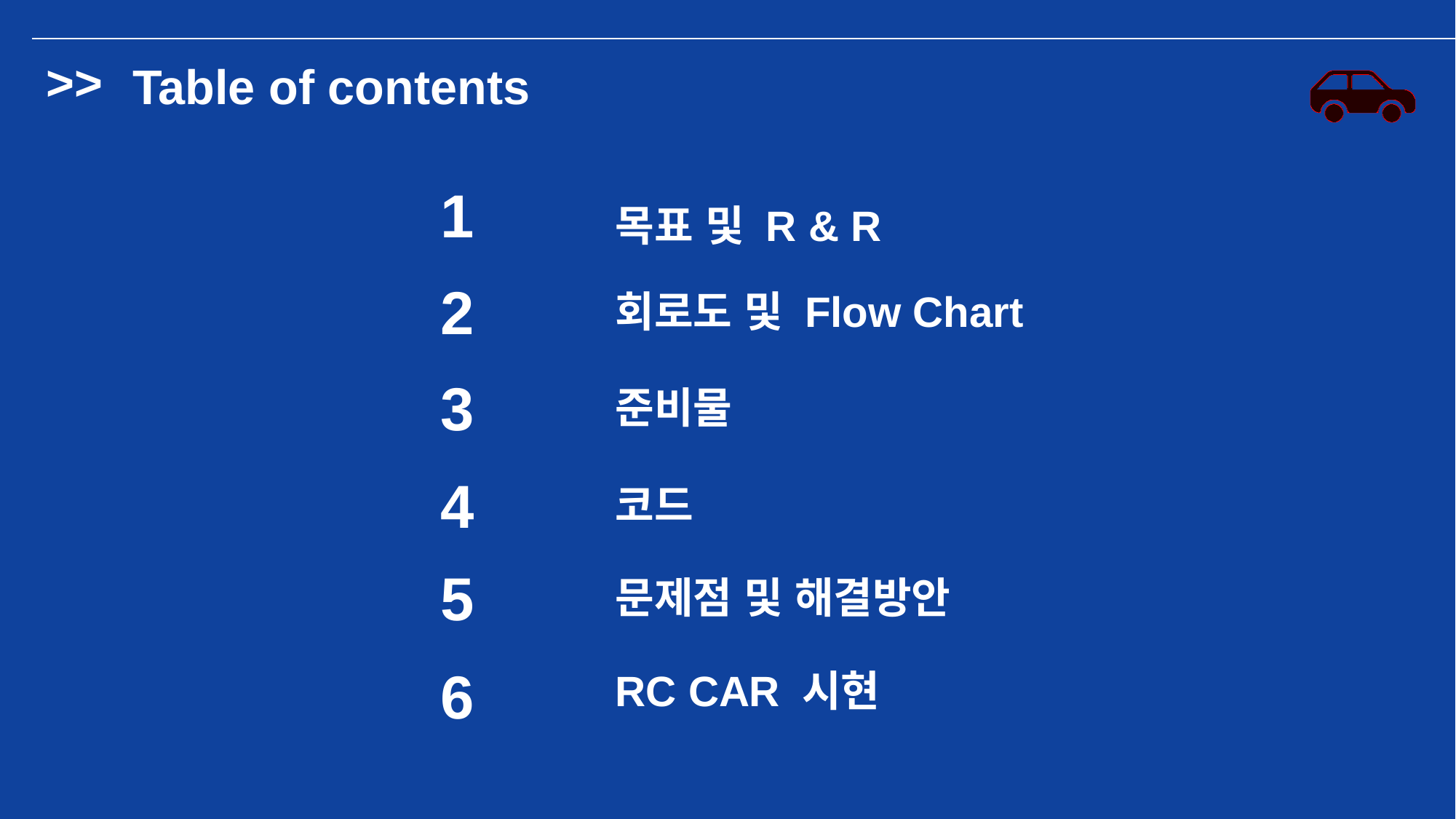

>>
Table of contents
1
목표 및 R & R
2
회로도 및 Flow Chart
3
준비물
4
코드
5
문제점 및 해결방안

6
RC CAR 시현